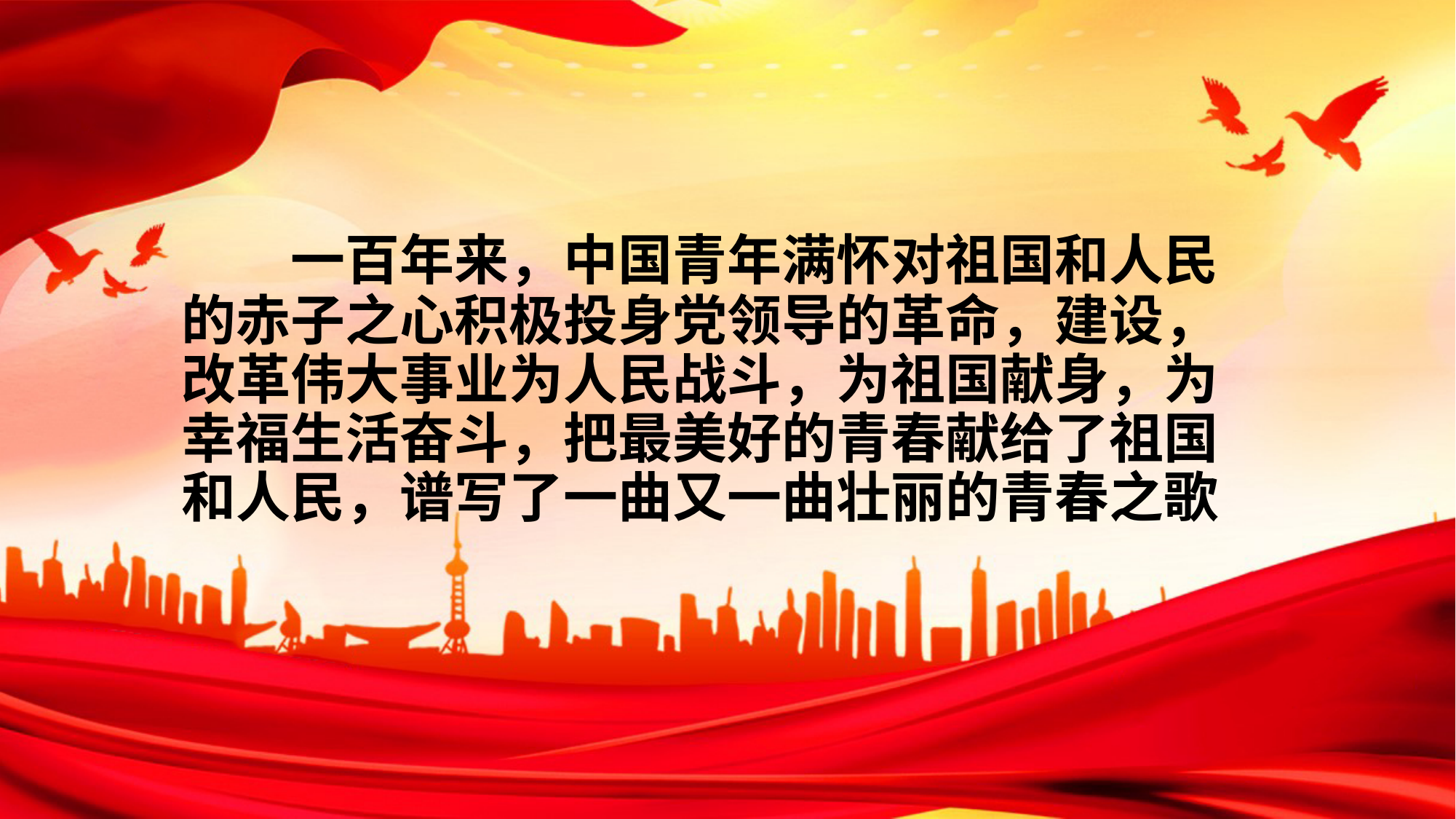

# 一百年来，中国青年满怀对祖国和人民的赤子之心积极投身党领导的革命，建设，改革伟大事业为人民战斗，为祖国献身，为幸福生活奋斗，把最美好的青春献给了祖国和人民，谱写了一曲又一曲壮丽的青春之歌